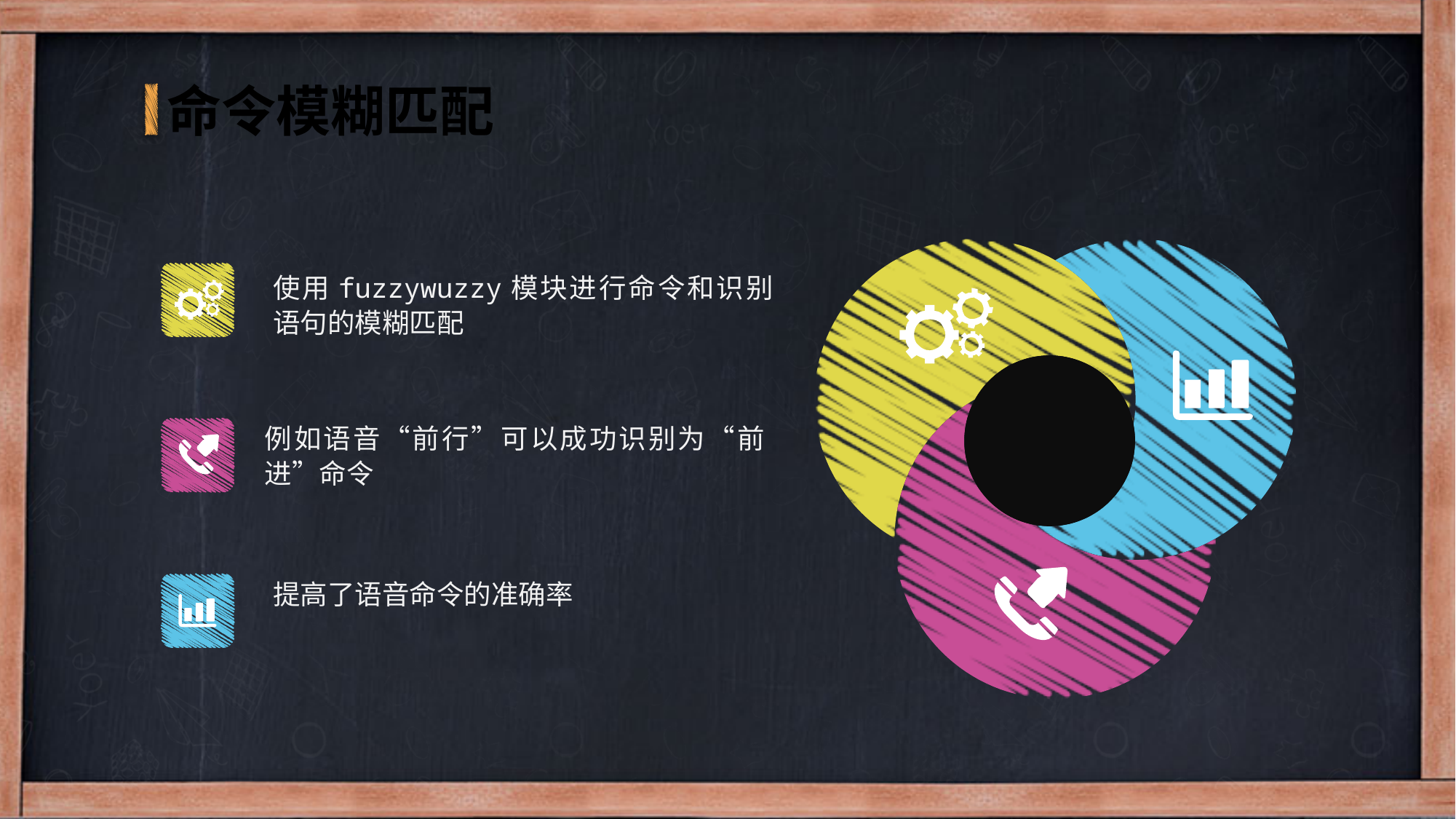

命令模糊匹配

使用fuzzywuzzy模块进行命令和识别语句的模糊匹配

例如语音“前行”可以成功识别为“前进”命令

提高了语音命令的准确率